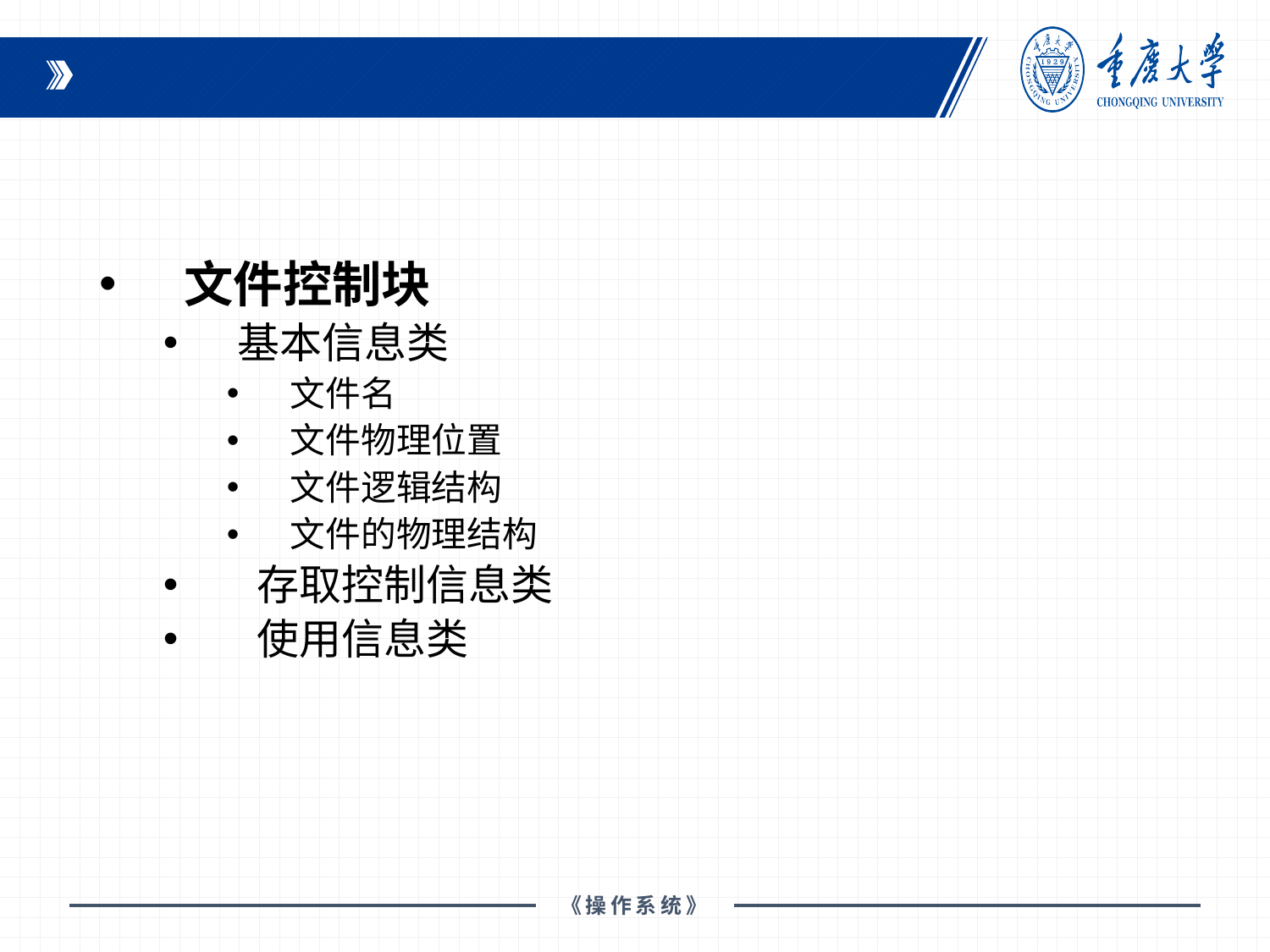

文件控制块
基本信息类
文件名
文件物理位置
文件逻辑结构
文件的物理结构
 存取控制信息类
 使用信息类